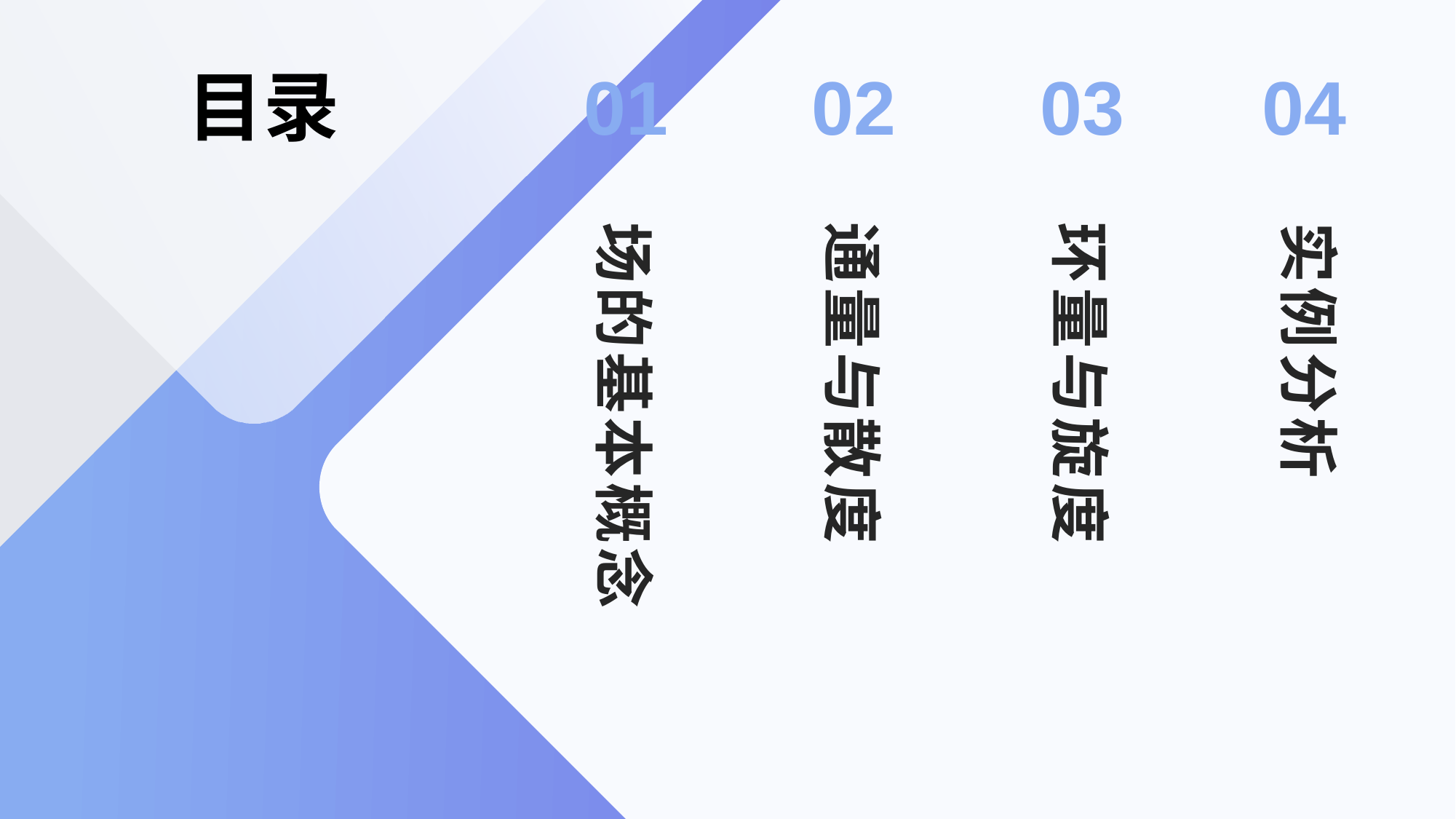

01
02
03
04
# 目录
通量与散度
场的基本概念
环量与旋度
实例分析